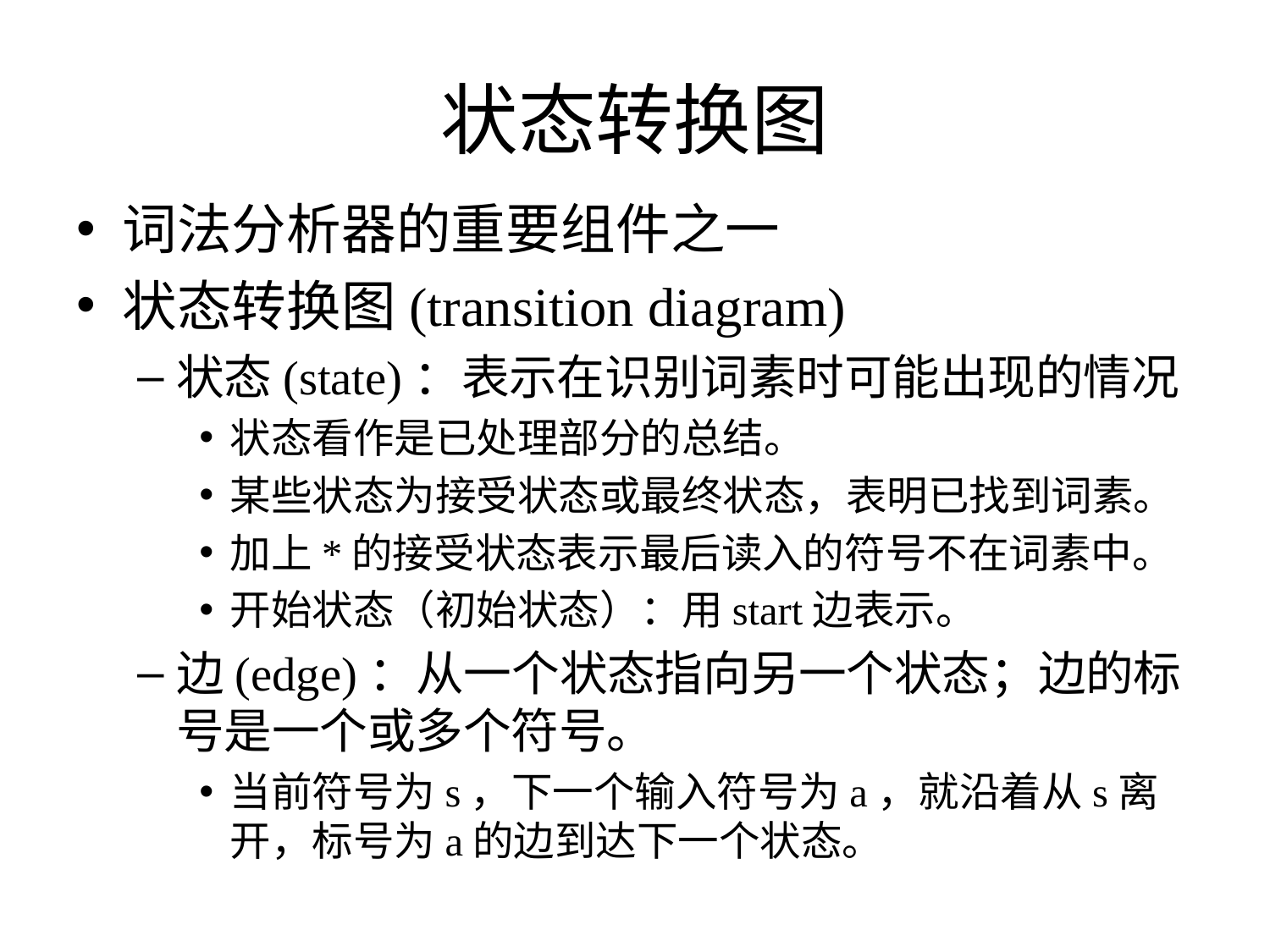

# 状态转换图
词法分析器的重要组件之一
状态转换图(transition diagram)
状态(state)：表示在识别词素时可能出现的情况
状态看作是已处理部分的总结。
某些状态为接受状态或最终状态，表明已找到词素。
加上*的接受状态表示最后读入的符号不在词素中。
开始状态（初始状态）：用start边表示。
边(edge)：从一个状态指向另一个状态；边的标号是一个或多个符号。
当前符号为s，下一个输入符号为a，就沿着从s离开，标号为a的边到达下一个状态。